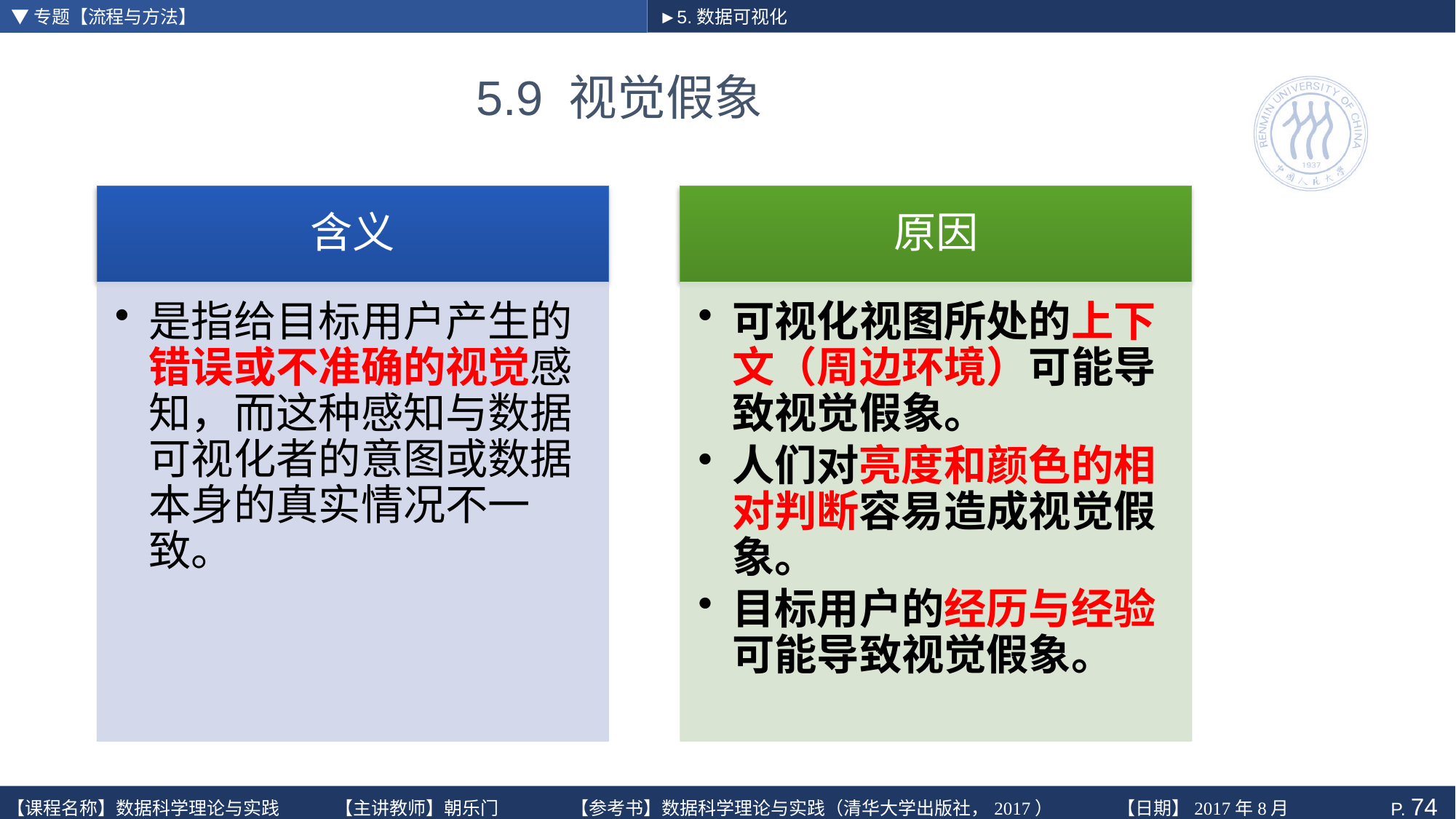

▼专题【流程与方法】
►5.数据可视化

# 5.9 视觉假象
含义
是指给目标用户产生的错误或不准确的视觉感知，而这种感知与数据可视化者的意图或数据本身的真实情况不一致。
原因
可视化视图所处的上下文（周边环境）可能导致视觉假象。
人们对亮度和颜色的相对判断容易造成视觉假象。
目标用户的经历与经验可能导致视觉假象。